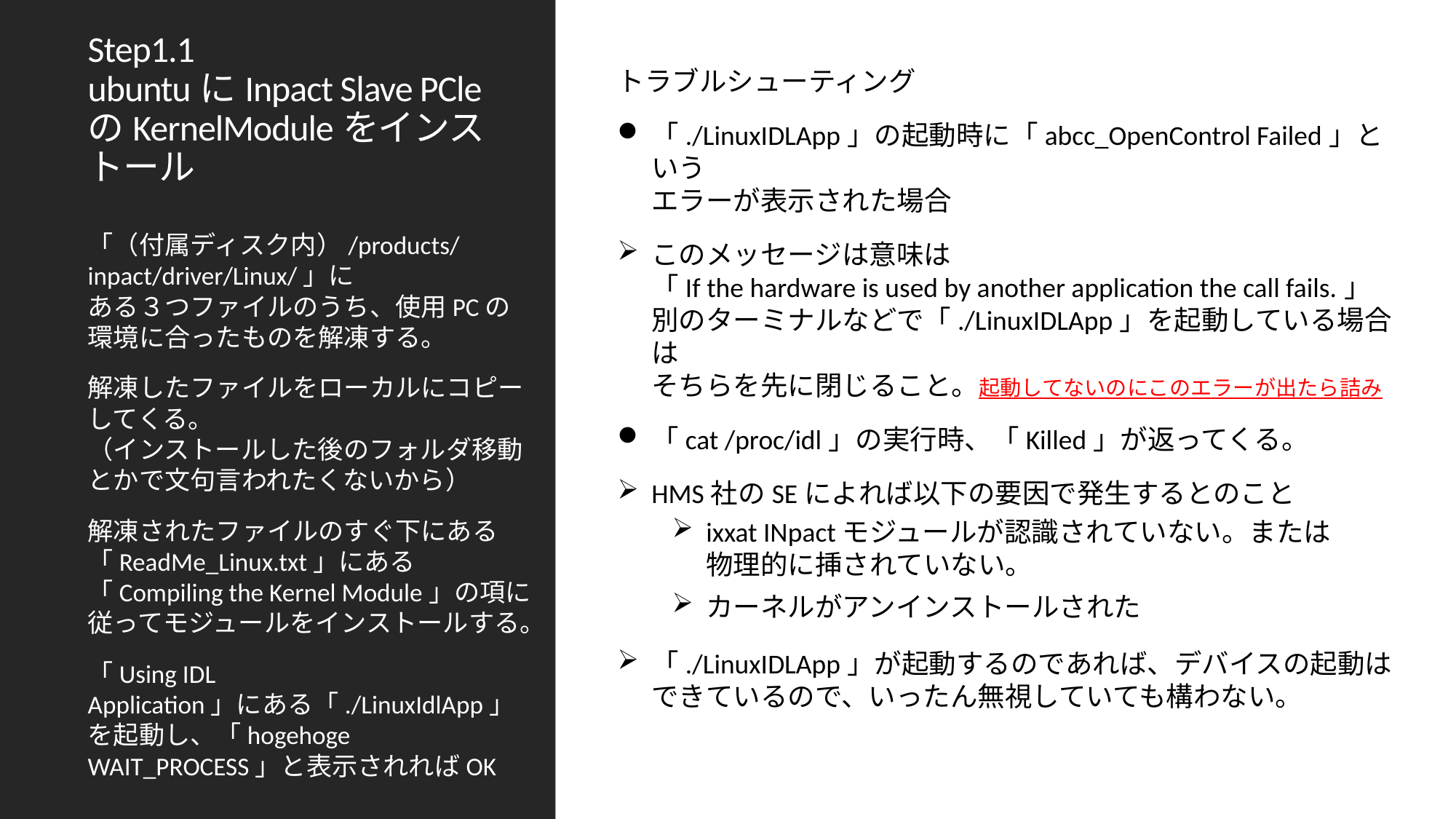

# Step1.1 ubuntuにInpact Slave PCleのKernelModuleをインストール
トラブルシューティング
「./LinuxIDLApp」の起動時に「abcc_OpenControl Failed」という
エラーが表示された場合
このメッセージは意味は
「If the hardware is used by another application the call fails.」
別のターミナルなどで「./LinuxIDLApp」を起動している場合は
そちらを先に閉じること。起動してないのにこのエラーが出たら詰み
「cat /proc/idl」の実行時、「Killed」が返ってくる。
HMS社のSEによれば以下の要因で発生するとのこと
ixxat INpactモジュールが認識されていない。または
物理的に挿されていない。
カーネルがアンインストールされた
「./LinuxIDLApp」が起動するのであれば、デバイスの起動はできているので、いったん無視していても構わない。
「（付属ディスク内）/products/inpact/driver/Linux/」に
ある３つファイルのうち、使用PCの環境に合ったものを解凍する。
解凍したファイルをローカルにコピーしてくる。
（インストールした後のフォルダ移動とかで文句言われたくないから）
解凍されたファイルのすぐ下にある「ReadMe_Linux.txt」にある
「Compiling the Kernel Module」の項に従ってモジュールをインストールする。
「Using IDL Application」にある「./LinuxIdlApp」を起動し、「hogehoge WAIT_PROCESS」と表示されればOK